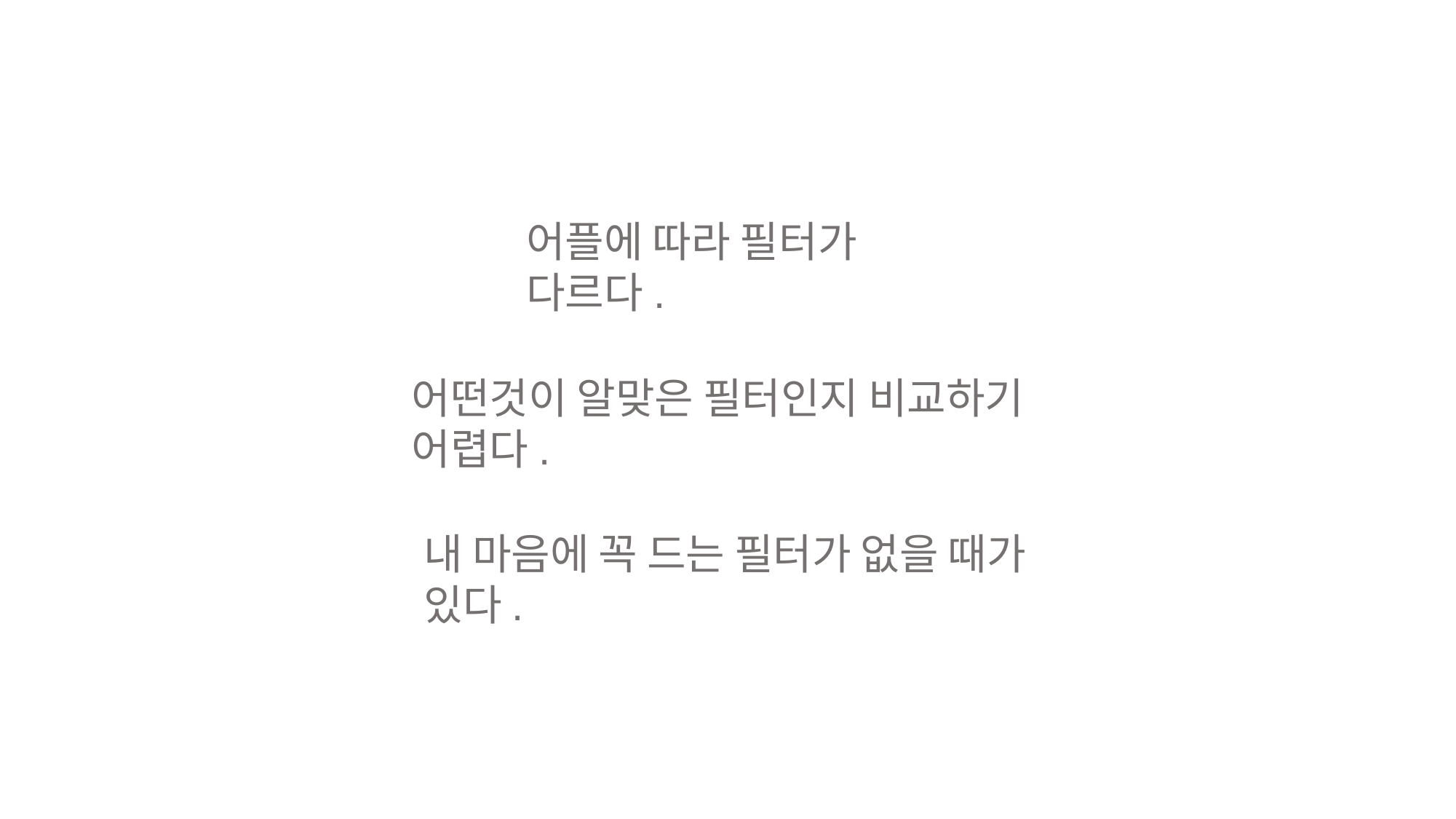

어플에 따라 필터가 다르다.
어떤것이 알맞은 필터인지 비교하기 어렵다.
내 마음에 꼭 드는 필터가 없을 때가 있다.